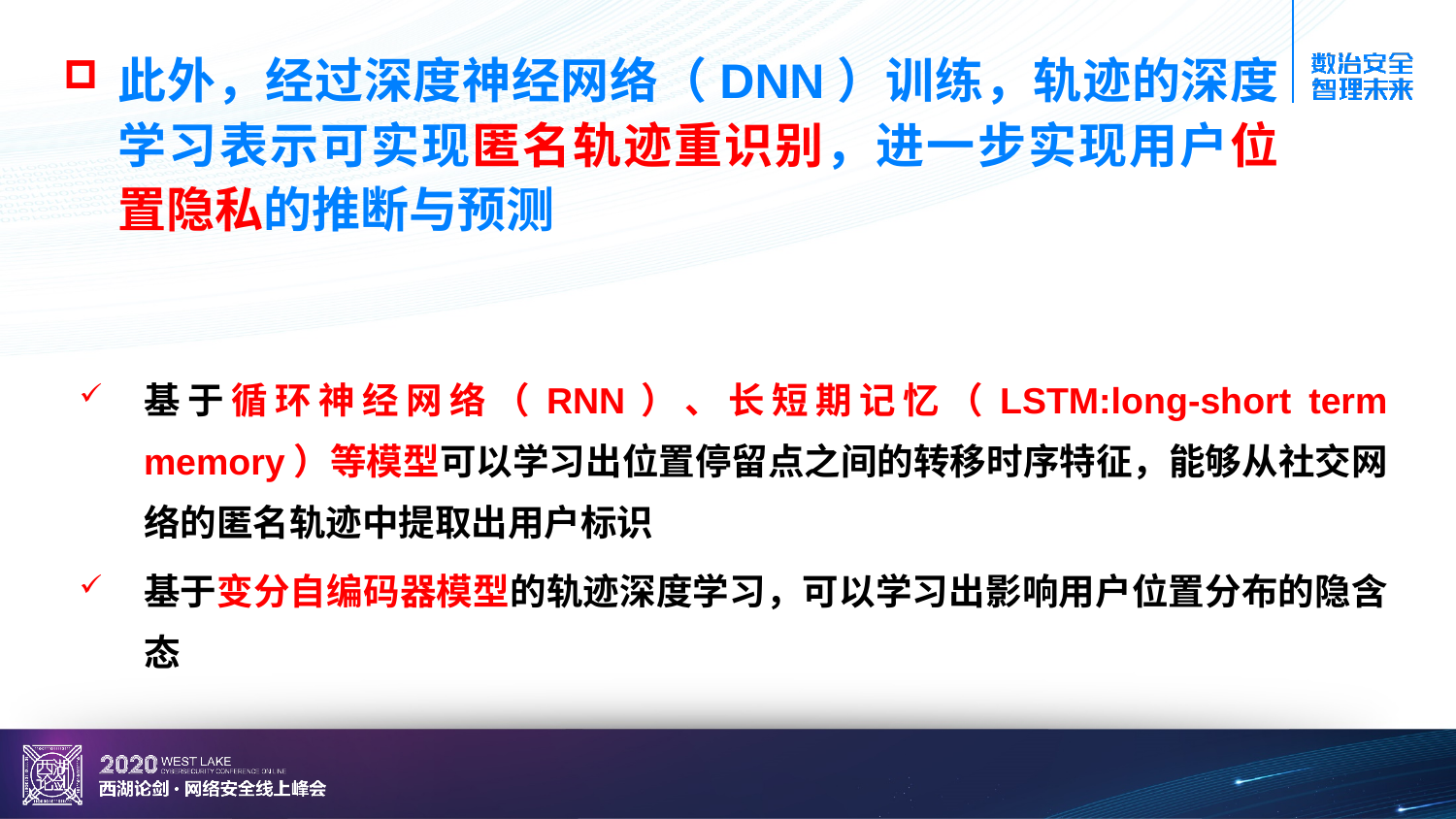

此外，经过深度神经网络（DNN）训练，轨迹的深度学习表示可实现匿名轨迹重识别，进一步实现用户位置隐私的推断与预测
基于循环神经网络（RNN）、长短期记忆（LSTM:long-short term memory）等模型可以学习出位置停留点之间的转移时序特征，能够从社交网络的匿名轨迹中提取出用户标识
基于变分自编码器模型的轨迹深度学习，可以学习出影响用户位置分布的隐含态